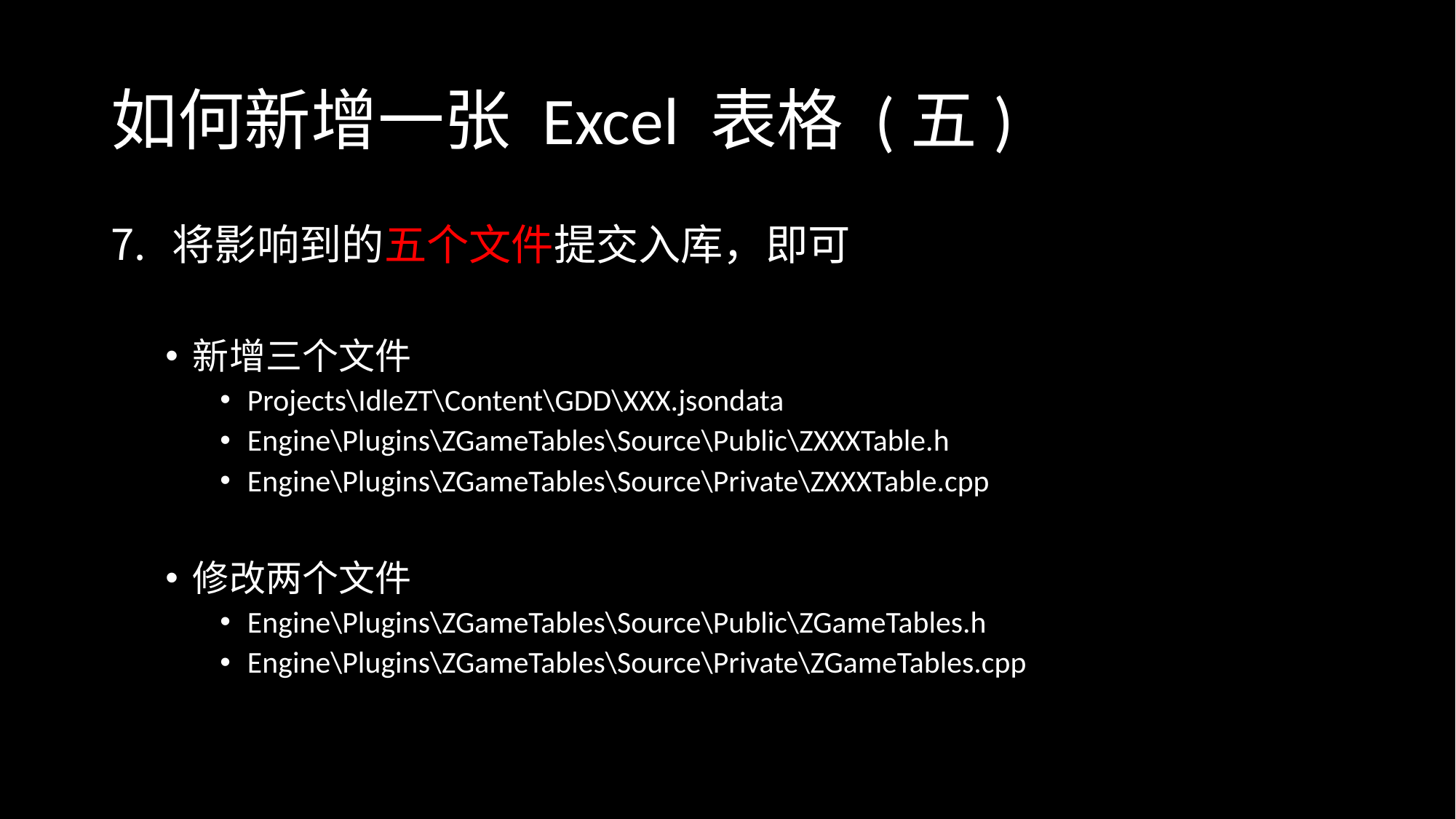

# 如何新增一张 Excel 表格 (五)
将影响到的五个文件提交入库，即可

新增三个文件
Projects\IdleZT\Content\GDD\XXX.jsondata
Engine\Plugins\ZGameTables\Source\Public\ZXXXTable.h
Engine\Plugins\ZGameTables\Source\Private\ZXXXTable.cpp

修改两个文件
Engine\Plugins\ZGameTables\Source\Public\ZGameTables.h
Engine\Plugins\ZGameTables\Source\Private\ZGameTables.cpp